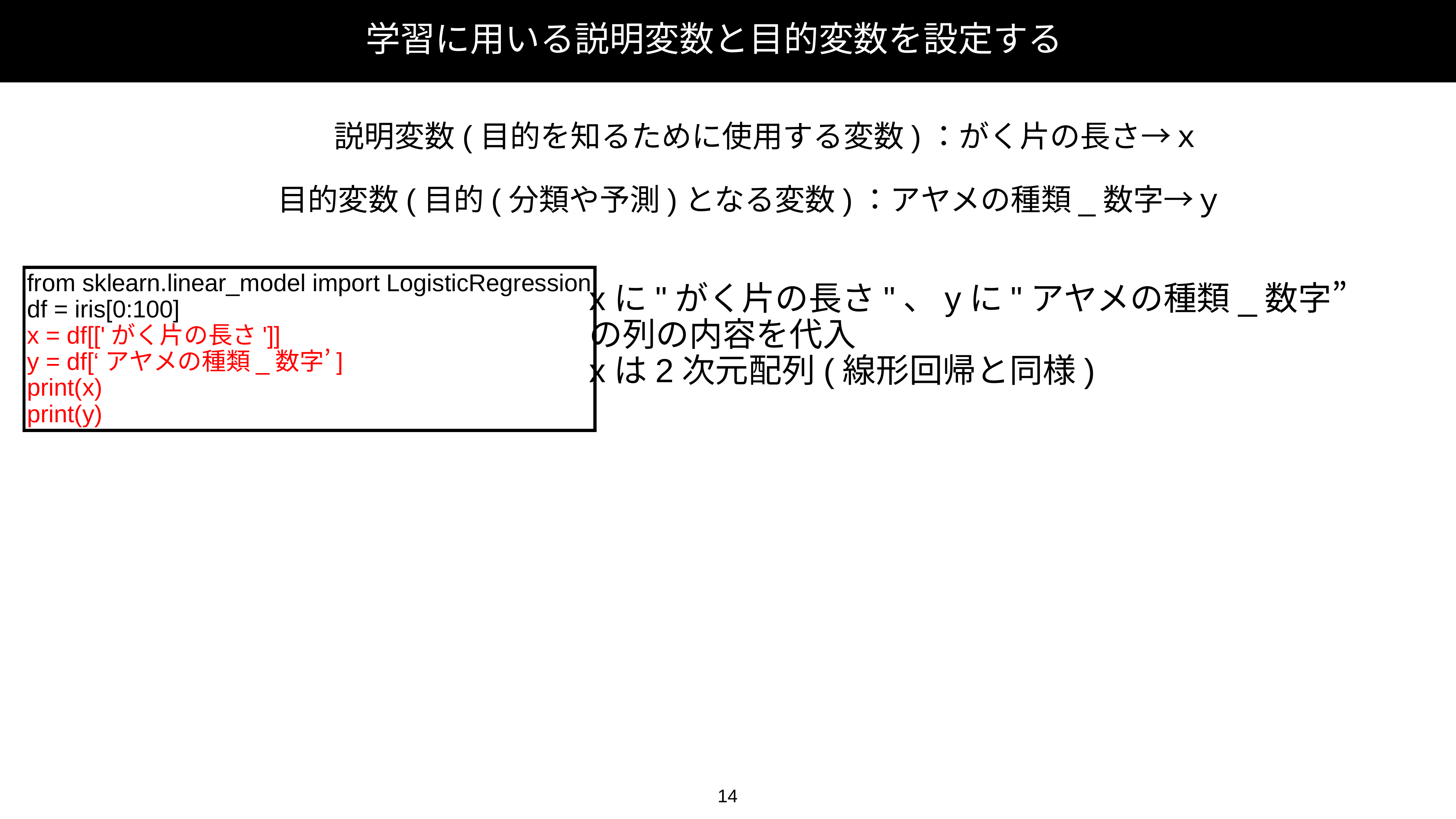

学習に用いる説明変数と目的変数を設定する
説明変数(目的を知るために使用する変数)：がく片の長さ→ｘ
目的変数(目的(分類や予測)となる変数)：アヤメの種類_数字→ｙ
from sklearn.linear_model import LogisticRegression
df = iris[0:100]
x = df[['がく片の長さ']]
y = df[‘アヤメの種類_数字’]
print(x)
print(y)
xに"がく片の長さ"、yに"アヤメの種類_数字”
の列の内容を代入
xは2次元配列(線形回帰と同様)
14